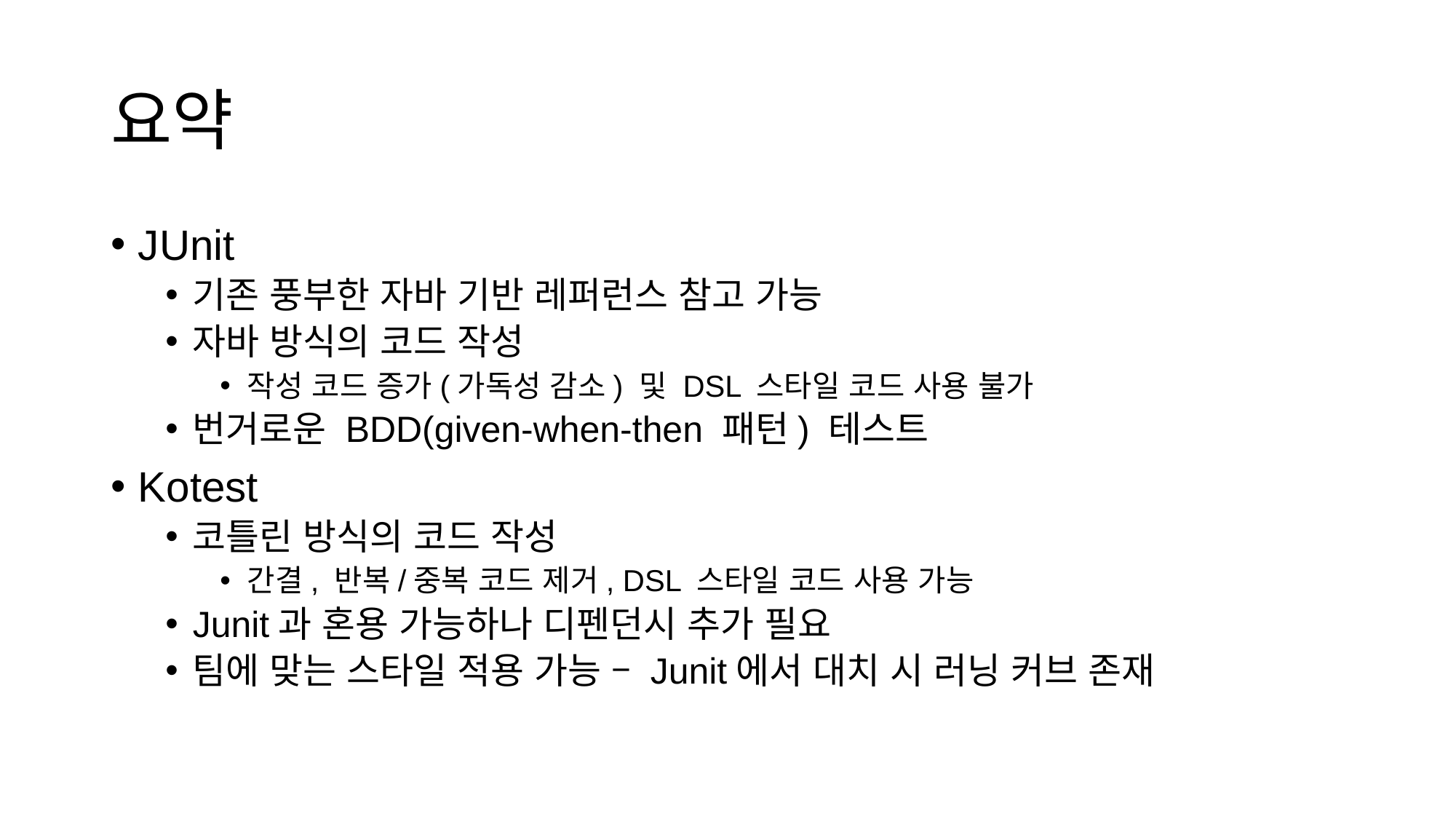

# 요약
JUnit
기존 풍부한 자바 기반 레퍼런스 참고 가능
자바 방식의 코드 작성
작성 코드 증가(가독성 감소) 및 DSL 스타일 코드 사용 불가
번거로운 BDD(given-when-then 패턴) 테스트
Kotest
코틀린 방식의 코드 작성
간결, 반복/중복 코드 제거, DSL 스타일 코드 사용 가능
Junit과 혼용 가능하나 디펜던시 추가 필요
팀에 맞는 스타일 적용 가능 – Junit에서 대치 시 러닝 커브 존재